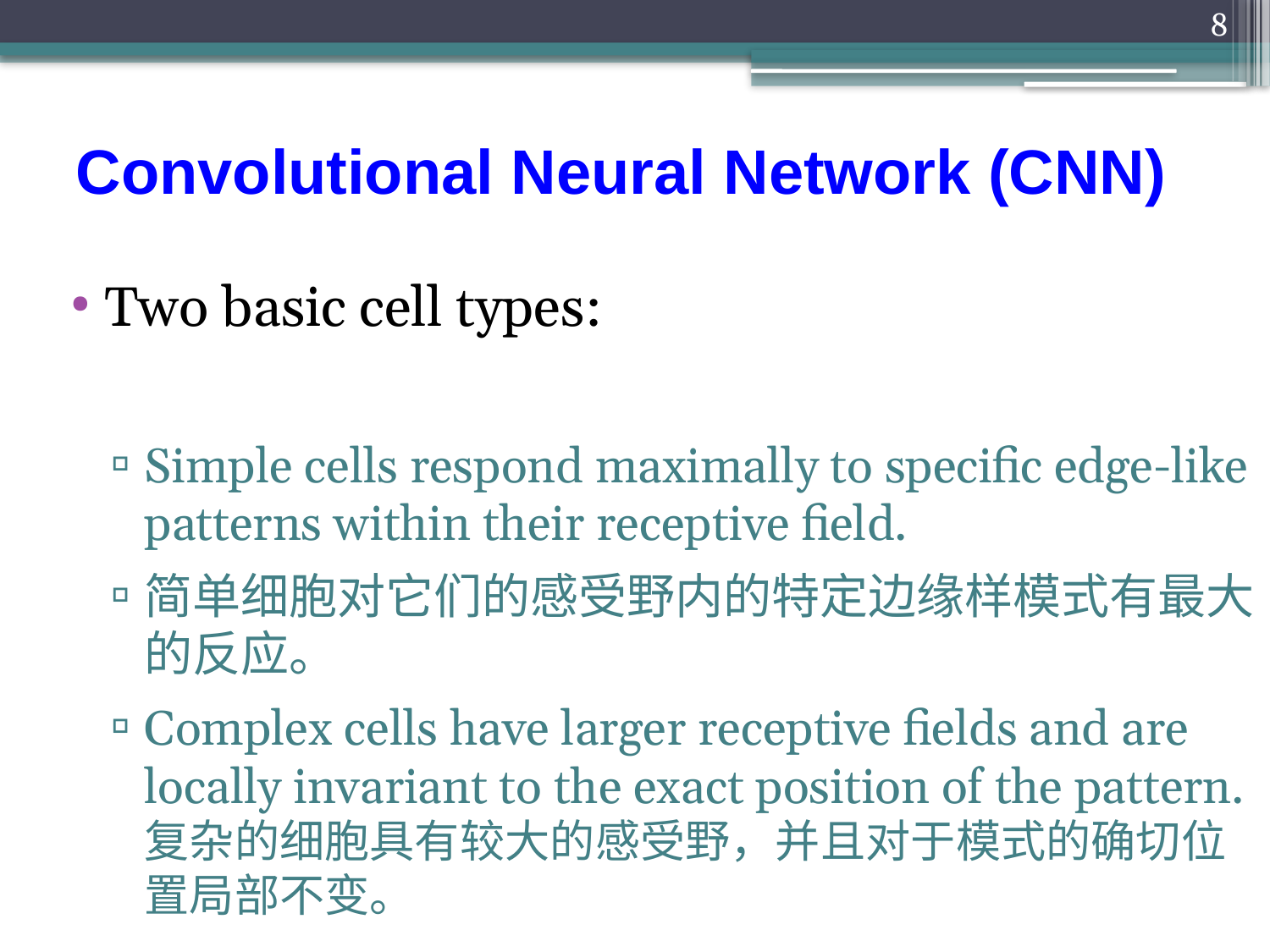

8
# Convolutional Neural Network (CNN)
Two basic cell types:

Simple cells respond maximally to specific edge-like patterns within their receptive field.
简单细胞对它们的感受野内的特定边缘样模式有最大的反应。
Complex cells have larger receptive fields and are locally invariant to the exact position of the pattern.
复杂的细胞具有较大的感受野，并且对于模式的确切位置局部不变。